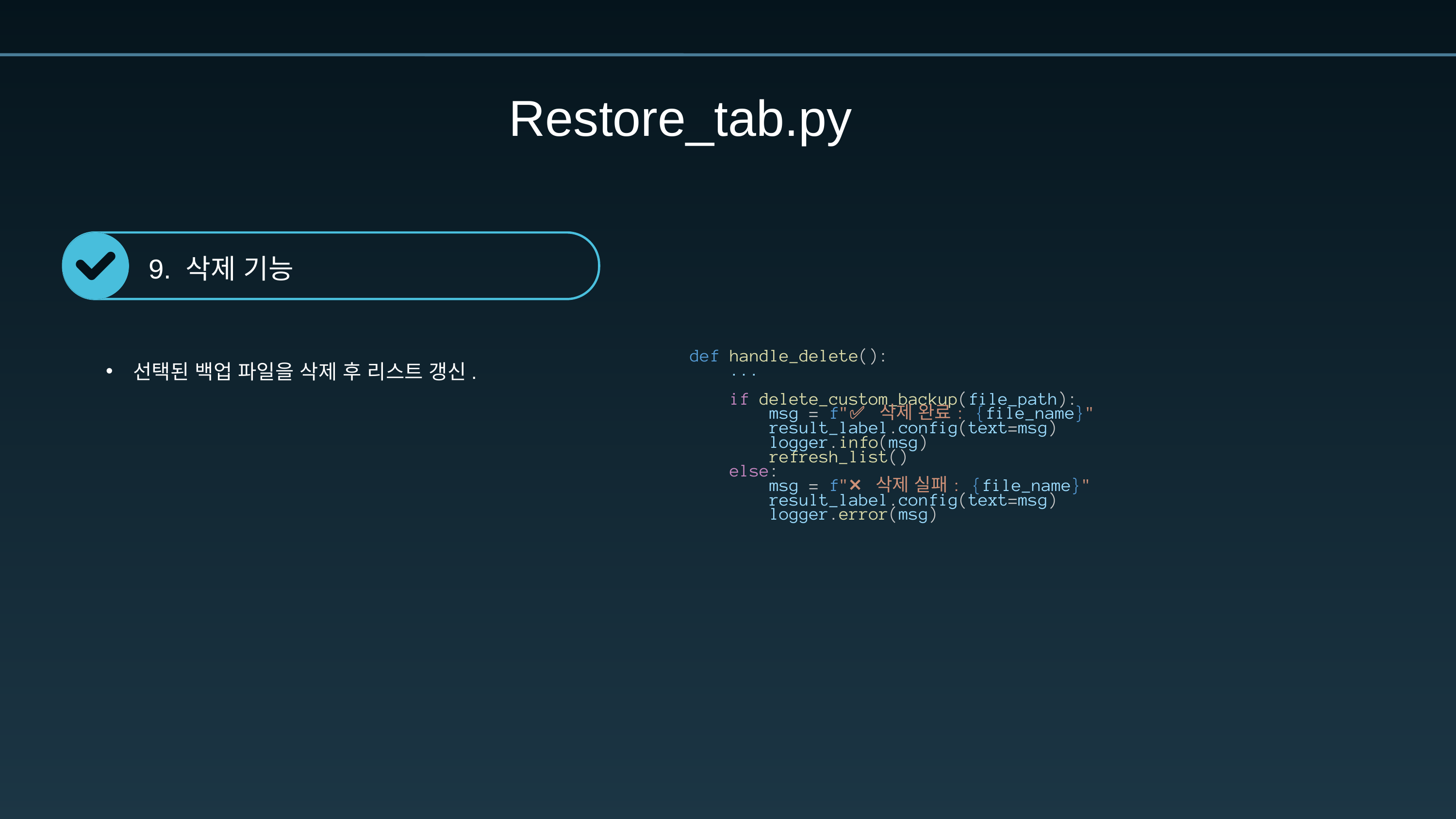

Restore_tab.py

9. 삭제 기능
    def handle_delete():
        ...
        if delete_custom_backup(file_path):
            msg = f"✅ 삭제 완료: {file_name}"
            result_label.config(text=msg)
            logger.info(msg)
            refresh_list()
        else:
            msg = f"❌ 삭제 실패: {file_name}"
            result_label.config(text=msg)
            logger.error(msg)
선택된 백업 파일을 삭제 후 리스트 갱신.